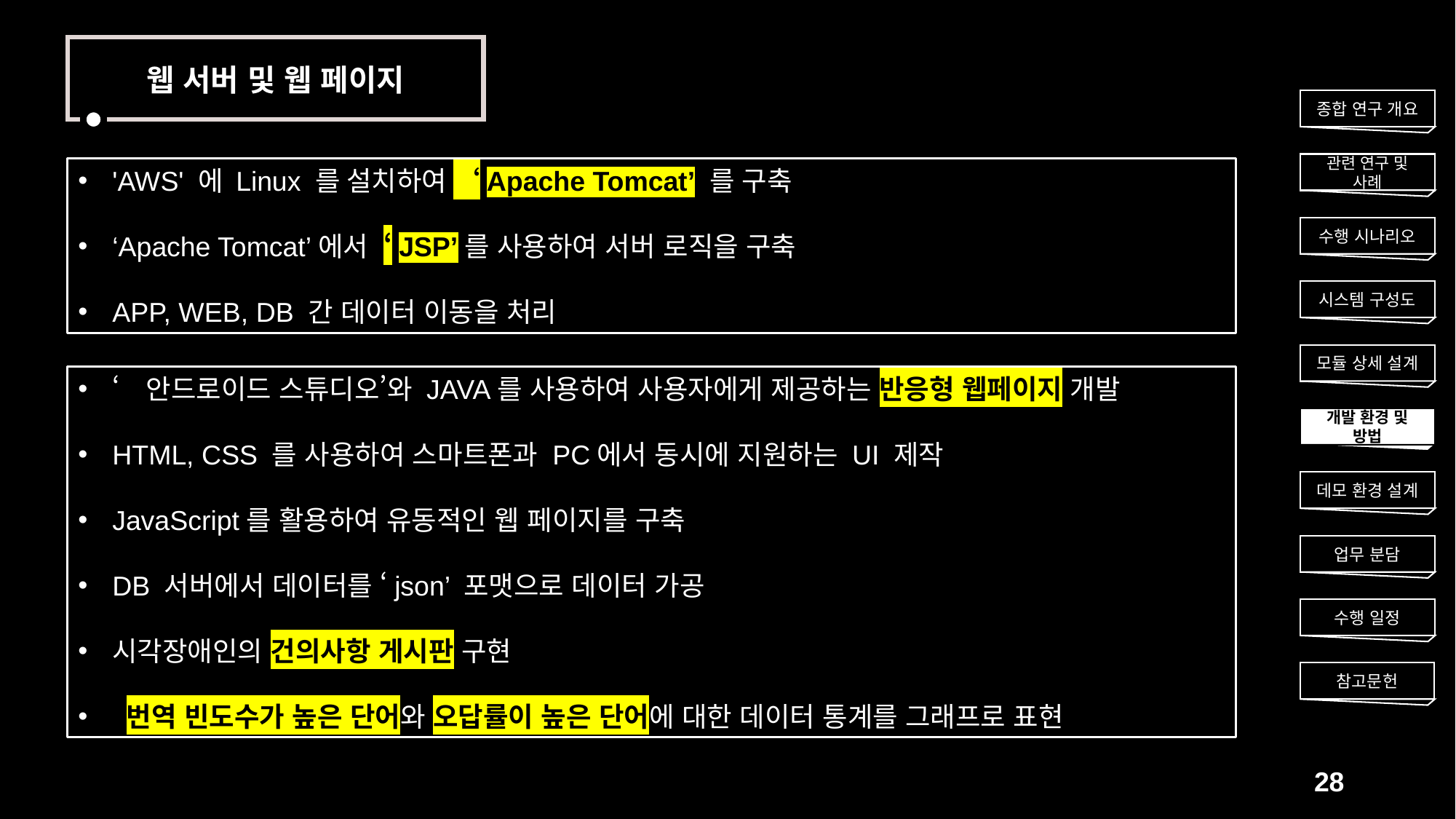

웹 서버 및 웹 페이지
종합 연구 개요

관련 연구 및 사례

'AWS' 에 Linux 를 설치하여 ‘Apache Tomcat’ 를 구축

‘Apache Tomcat’에서  ‘JSP’를 사용하여 서버 로직을 구축

APP, WEB, DB 간 데이터 이동을 처리
수행 시나리오

시스템 구성도

모듈 상세 설계

‘안드로이드 스튜디오’와 JAVA를 사용하여 사용자에게 제공하는 반응형 웹페이지 개발

HTML, CSS 를 사용하여 스마트폰과 PC에서 동시에 지원하는 UI 제작

JavaScript를 활용하여 유동적인 웹 페이지를 구축

DB 서버에서 데이터를 ‘json’ 포맷으로 데이터 가공

시각장애인의 건의사항 게시판 구현

 번역 빈도수가 높은 단어와 오답률이 높은 단어에 대한 데이터 통계를 그래프로 표현
개발 환경 및 방법

데모 환경 설계

업무 분담

수행 일정

참고문헌

28